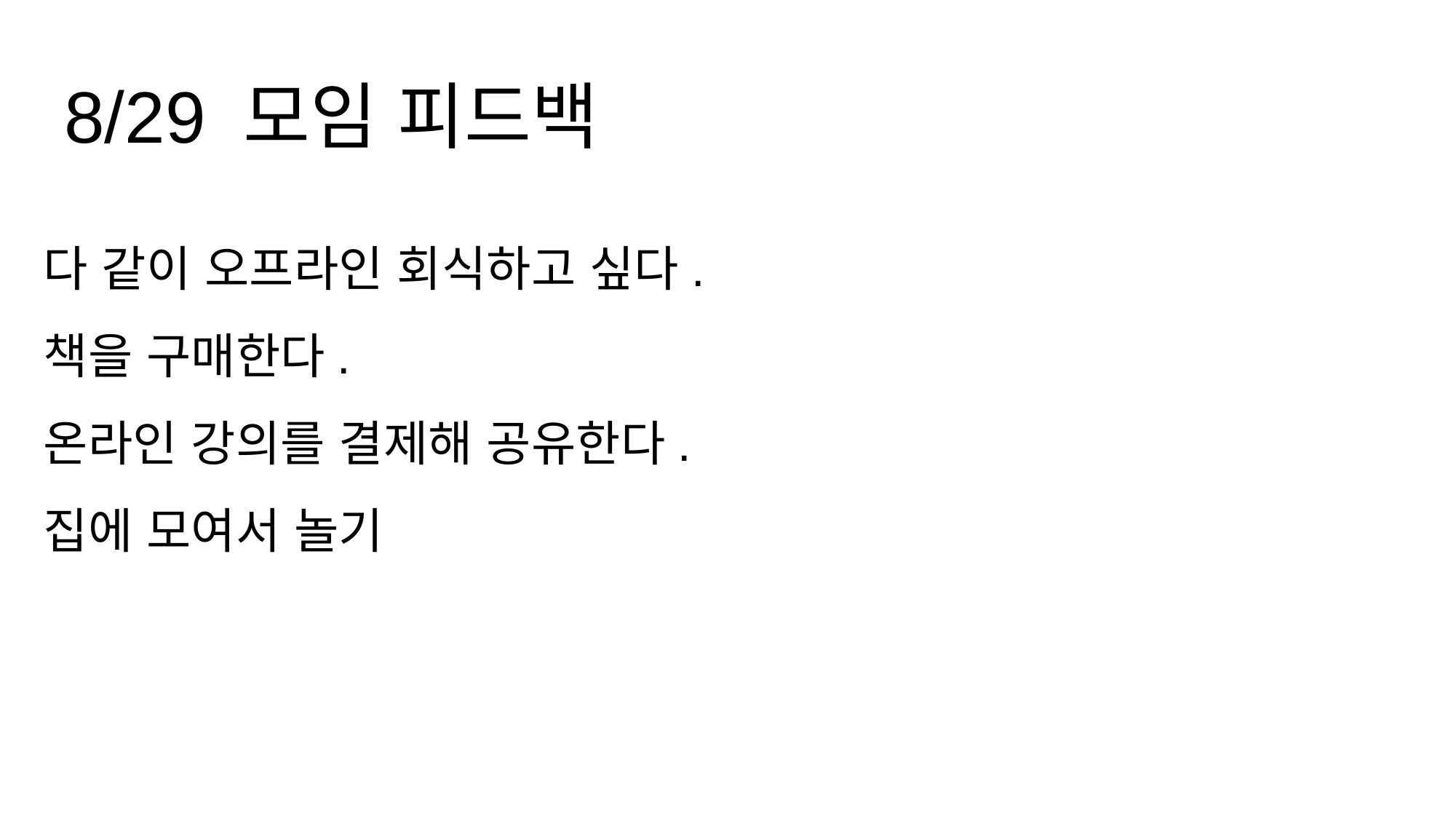

8/29 모임 피드백
다 같이 오프라인 회식하고 싶다.
책을 구매한다.
온라인 강의를 결제해 공유한다.
집에 모여서 놀기